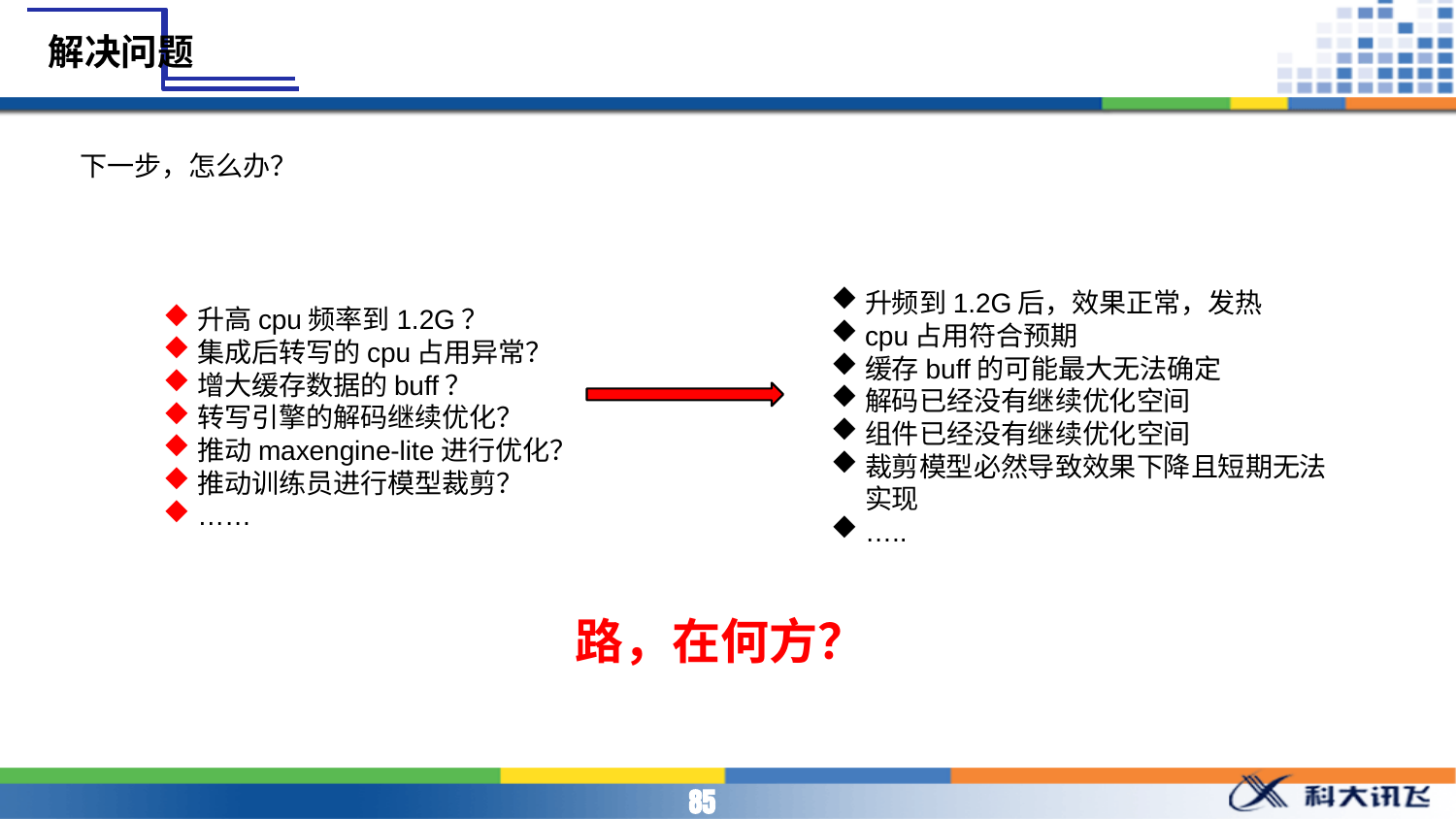

解决问题

下一步，怎么办？
升频到1.2G后，效果正常，发热
cpu占用符合预期
缓存buff的可能最大无法确定
解码已经没有继续优化空间
组件已经没有继续优化空间
裁剪模型必然导致效果下降且短期无法实现
…..
升高cpu频率到1.2G？
集成后转写的cpu占用异常？
增大缓存数据的buff？
转写引擎的解码继续优化？
推动maxengine-lite进行优化？
推动训练员进行模型裁剪？
……

路，在何方？